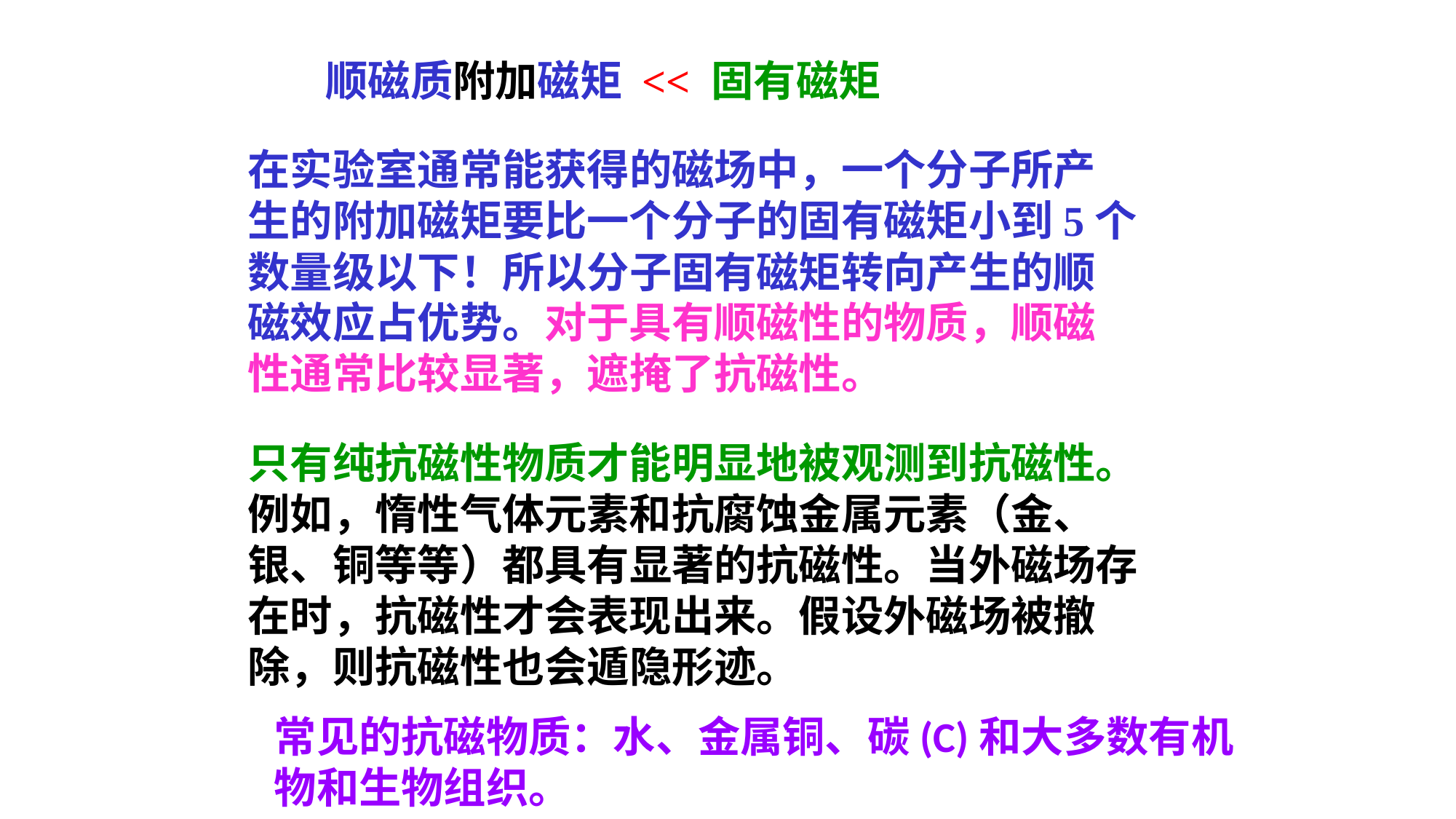

顺磁质附加磁矩 << 固有磁矩
在实验室通常能获得的磁场中，一个分子所产生的附加磁矩要比一个分子的固有磁矩小到5个数量级以下！所以分子固有磁矩转向产生的顺磁效应占优势。对于具有顺磁性的物质，顺磁性通常比较显著，遮掩了抗磁性。
只有纯抗磁性物质才能明显地被观测到抗磁性。例如，惰性气体元素和抗腐蚀金属元素（金、银、铜等等）都具有显著的抗磁性。当外磁场存在时，抗磁性才会表现出来。假设外磁场被撤除，则抗磁性也会遁隐形迹。
常见的抗磁物质：水、金属铜、碳(C)和大多数有机物和生物组织。